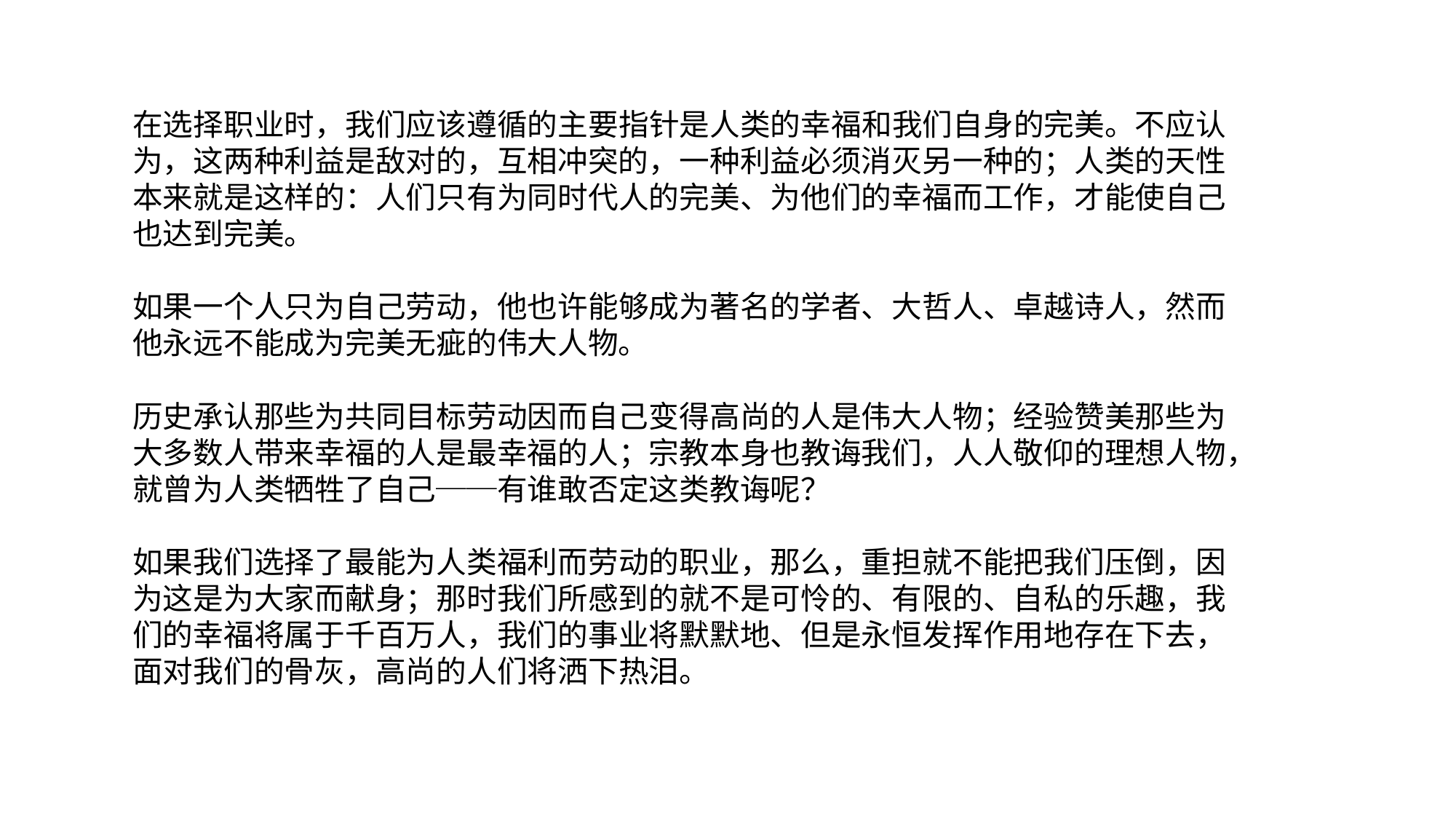

在选择职业时，我们应该遵循的主要指针是人类的幸福和我们自身的完美。不应认为，这两种利益是敌对的，互相冲突的，一种利益必须消灭另一种的；人类的天性本来就是这样的：人们只有为同时代人的完美、为他们的幸福而工作，才能使自己也达到完美。

如果一个人只为自己劳动，他也许能够成为著名的学者、大哲人、卓越诗人，然而他永远不能成为完美无疵的伟大人物。

历史承认那些为共同目标劳动因而自己变得高尚的人是伟大人物；经验赞美那些为大多数人带来幸福的人是最幸福的人；宗教本身也教诲我们，人人敬仰的理想人物，就曾为人类牺牲了自己──有谁敢否定这类教诲呢？

如果我们选择了最能为人类福利而劳动的职业，那么，重担就不能把我们压倒，因为这是为大家而献身；那时我们所感到的就不是可怜的、有限的、自私的乐趣，我们的幸福将属于千百万人，我们的事业将默默地、但是永恒发挥作用地存在下去，面对我们的骨灰，高尚的人们将洒下热泪。